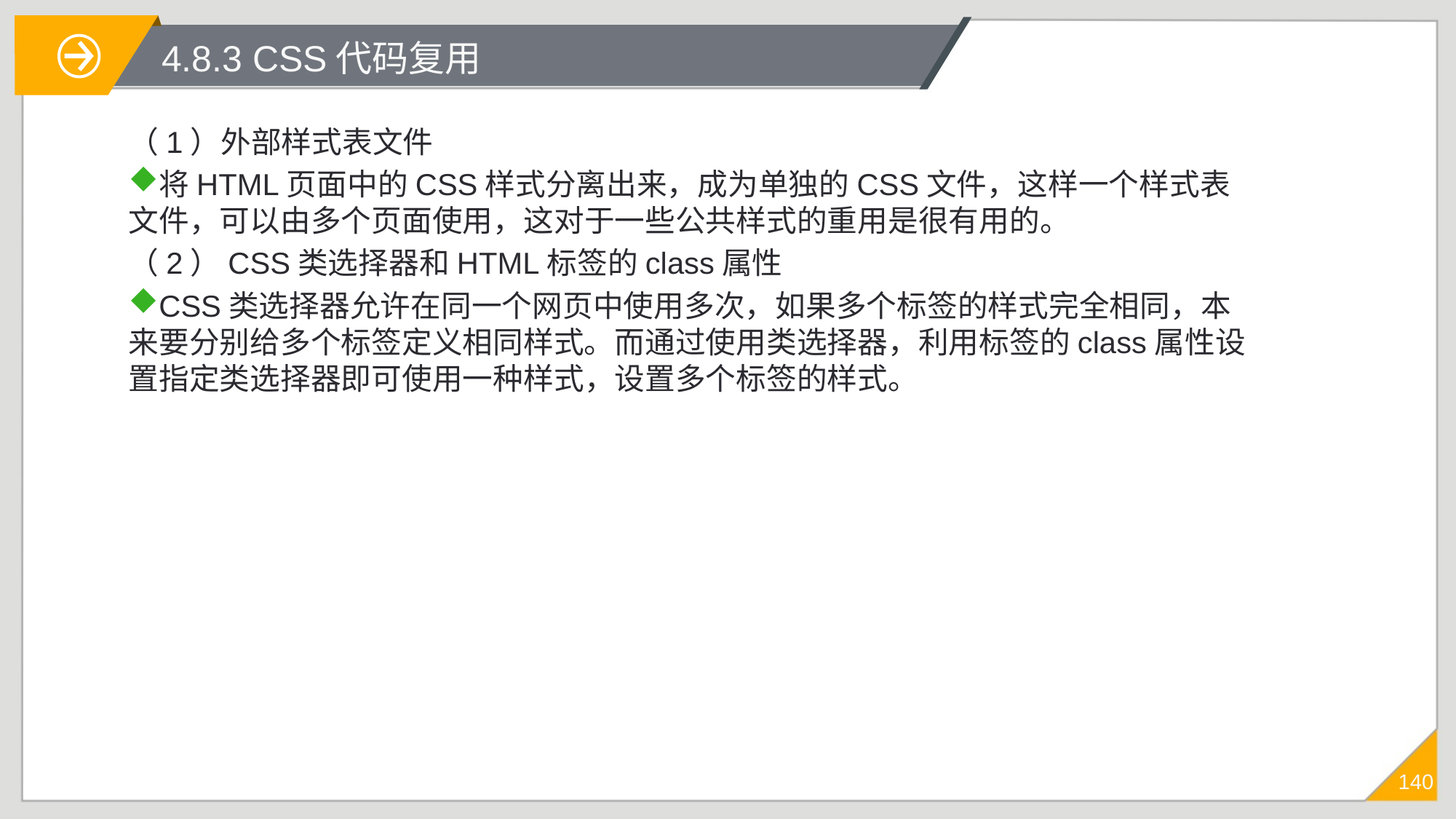

# 4.8.3 CSS代码复用
（1）外部样式表文件
将HTML页面中的CSS样式分离出来，成为单独的CSS文件，这样一个样式表文件，可以由多个页面使用，这对于一些公共样式的重用是很有用的。
（2）CSS类选择器和HTML标签的class属性
CSS类选择器允许在同一个网页中使用多次，如果多个标签的样式完全相同，本来要分别给多个标签定义相同样式。而通过使用类选择器，利用标签的class属性设置指定类选择器即可使用一种样式，设置多个标签的样式。